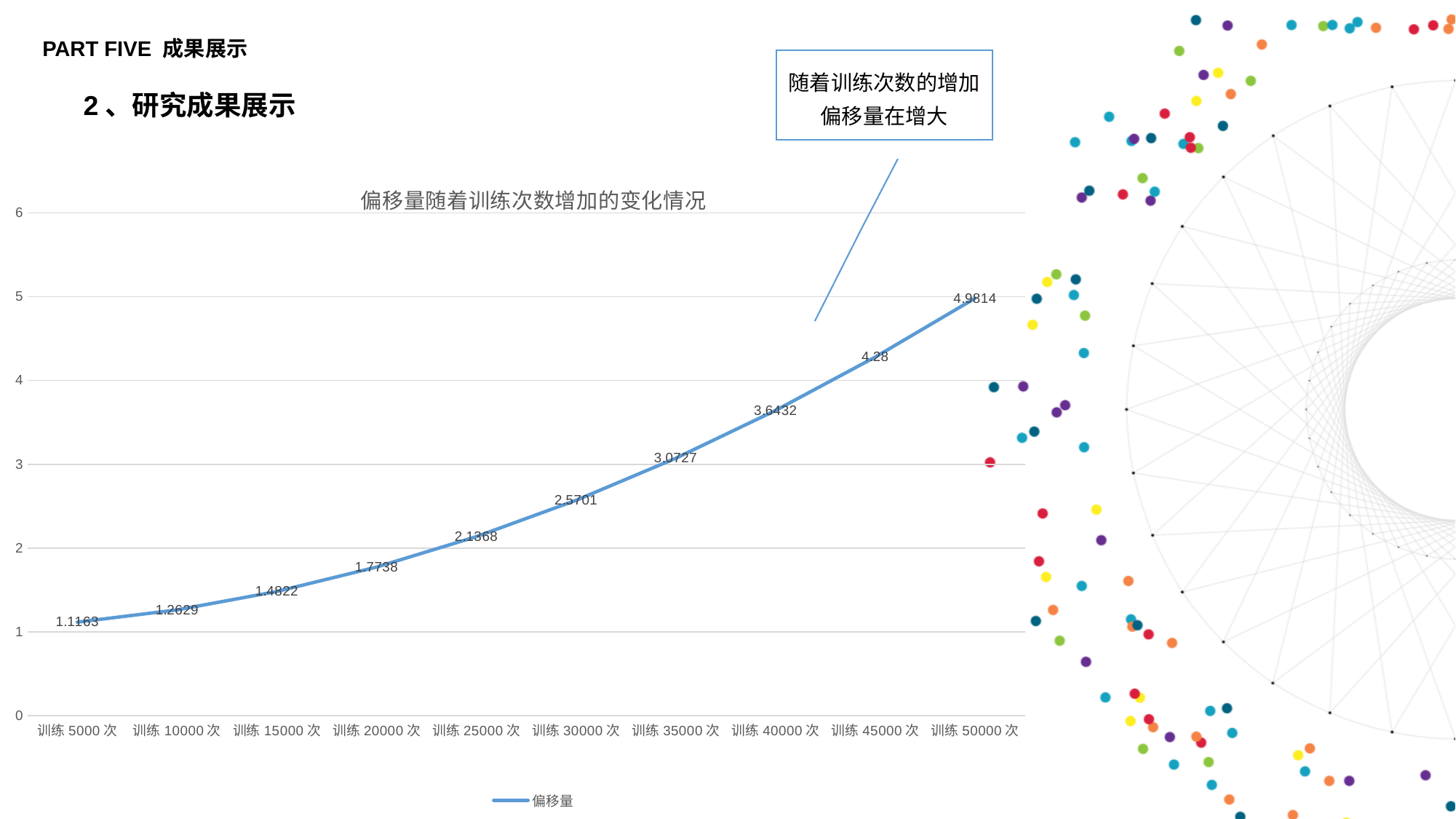

PART FIVE 成果展示
随着训练次数的增加偏移量在增大
2、研究成果展示

### Chart: 偏移量随着训练次数增加的变化情况

| Category | 偏移量 |
|---|---|
| 训练5000次 | 1.1163 |
| 训练10000次 | 1.2629 |
| 训练15000次 | 1.4822 |
| 训练20000次 | 1.7738 |
| 训练25000次 | 2.1368 |
| 训练30000次 | 2.5701 |
| 训练35000次 | 3.0727 |
| 训练40000次 | 3.6432 |
| 训练45000次 | 4.28 |
| 训练50000次 | 4.9814 |